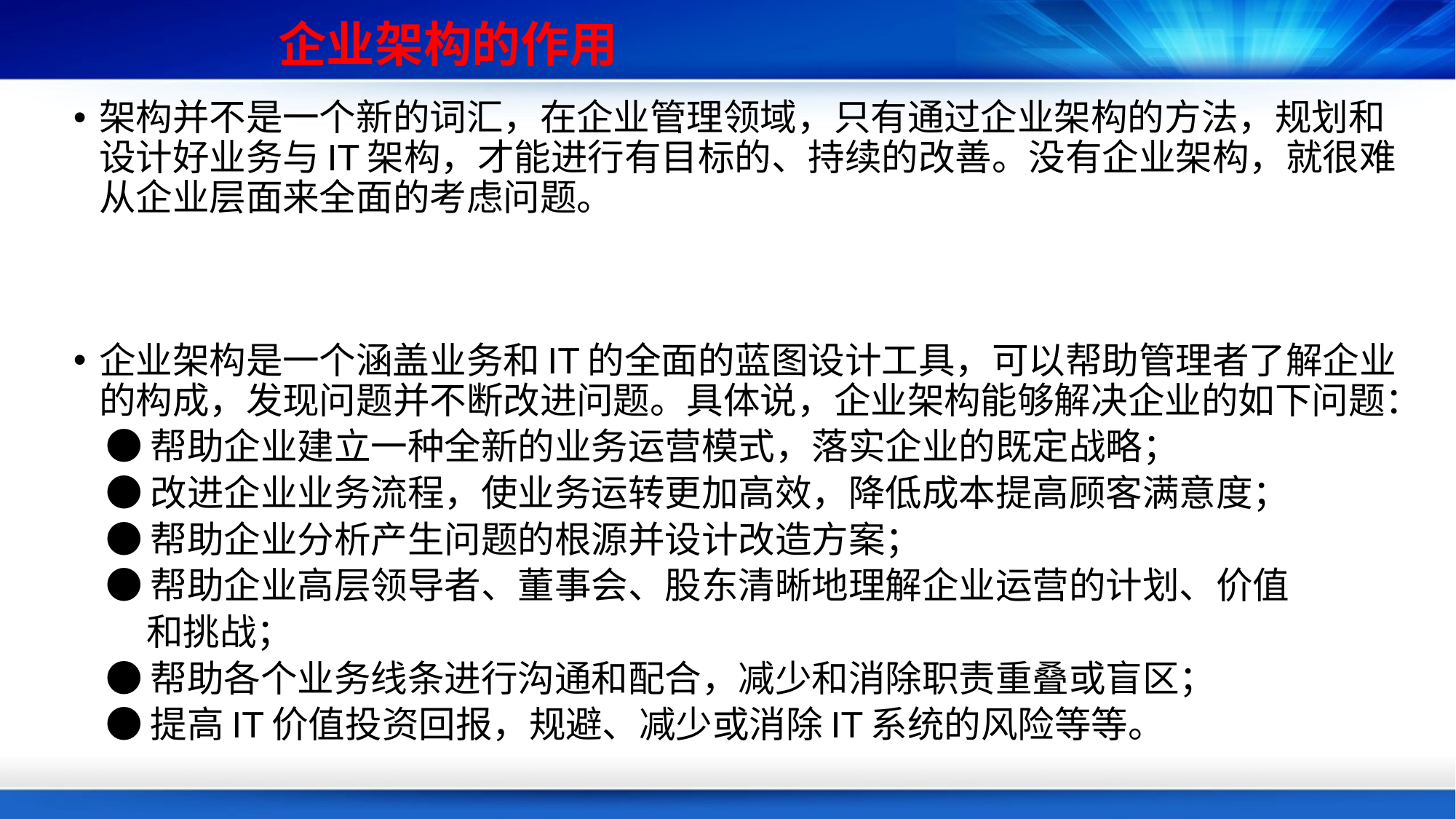

企业架构的作用
架构并不是一个新的词汇，在企业管理领域，只有通过企业架构的方法，规划和设计好业务与IT架构，才能进行有目标的、持续的改善。没有企业架构，就很难从企业层面来全面的考虑问题。

企业架构是一个涵盖业务和IT的全面的蓝图设计工具，可以帮助管理者了解企业的构成，发现问题并不断改进问题。具体说，企业架构能够解决企业的如下问题：
    ●帮助企业建立一种全新的业务运营模式，落实企业的既定战略；
    ●改进企业业务流程，使业务运转更加高效，降低成本提高顾客满意度；
    ●帮助企业分析产生问题的根源并设计改造方案；
    ●帮助企业高层领导者、董事会、股东清晰地理解企业运营的计划、价值
        和挑战；
    ●帮助各个业务线条进行沟通和配合，减少和消除职责重叠或盲区；
    ●提高IT价值投资回报，规避、减少或消除IT系统的风险等等。